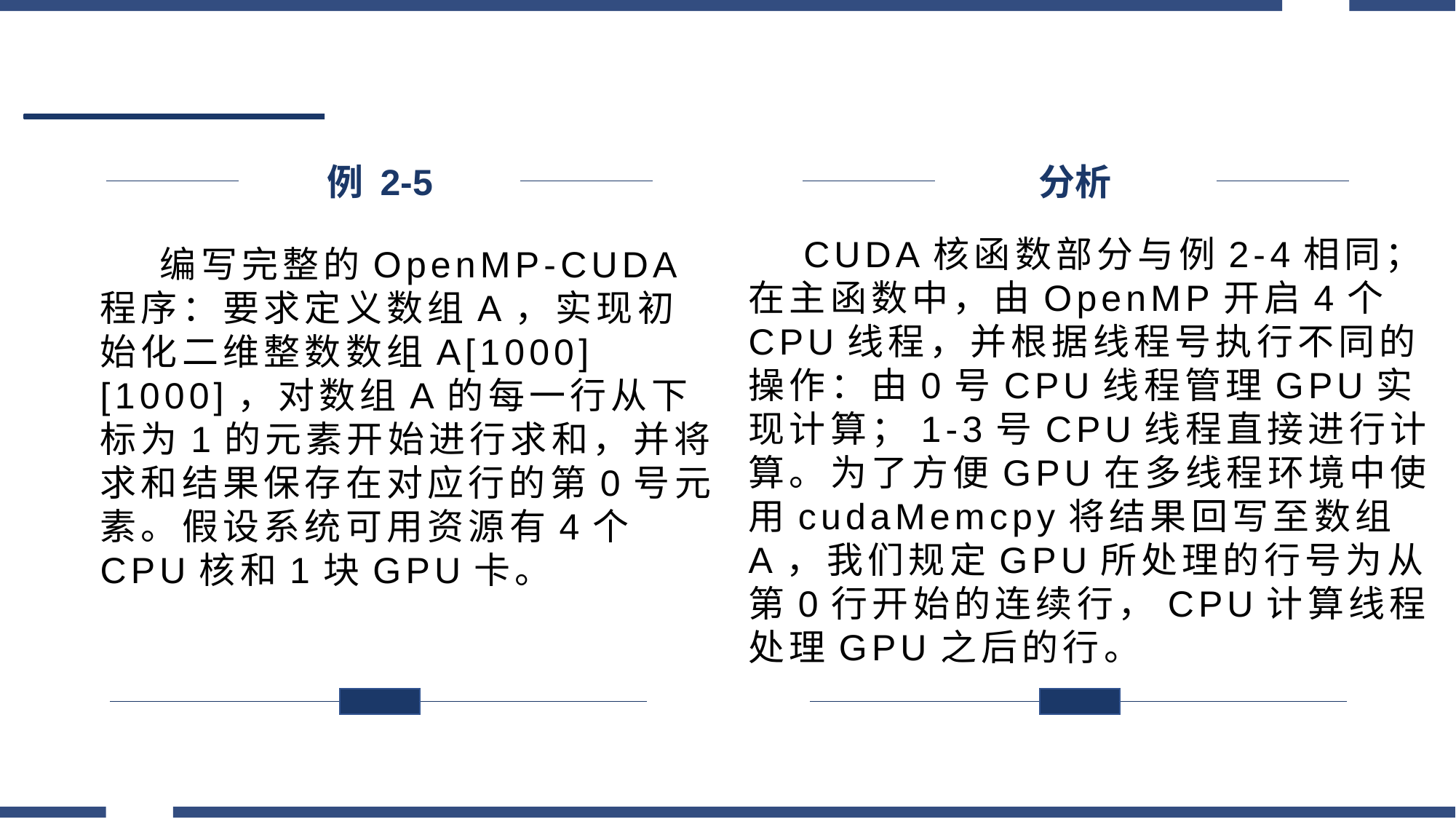

分析
例 2-5
     CUDA核函数部分与例2-4相同；在主函数中，由OpenMP开启4个CPU线程，并根据线程号执行不同的操作：由0号CPU线程管理GPU实现计算；1-3号CPU线程直接进行计算。为了方便GPU在多线程环境中使用cudaMemcpy将结果回写至数组A，我们规定GPU所处理的行号为从第0行开始的连续行，CPU计算线程处理GPU之后的行。
    编写完整的OpenMP-CUDA程序：要求定义数组A，实现初始化二维整数数组A[1000][1000]，对数组A的每一行从下标为1的元素开始进行求和，并将求和结果保存在对应行的第0号元素。假设系统可用资源有4个CPU核和1块GPU卡。